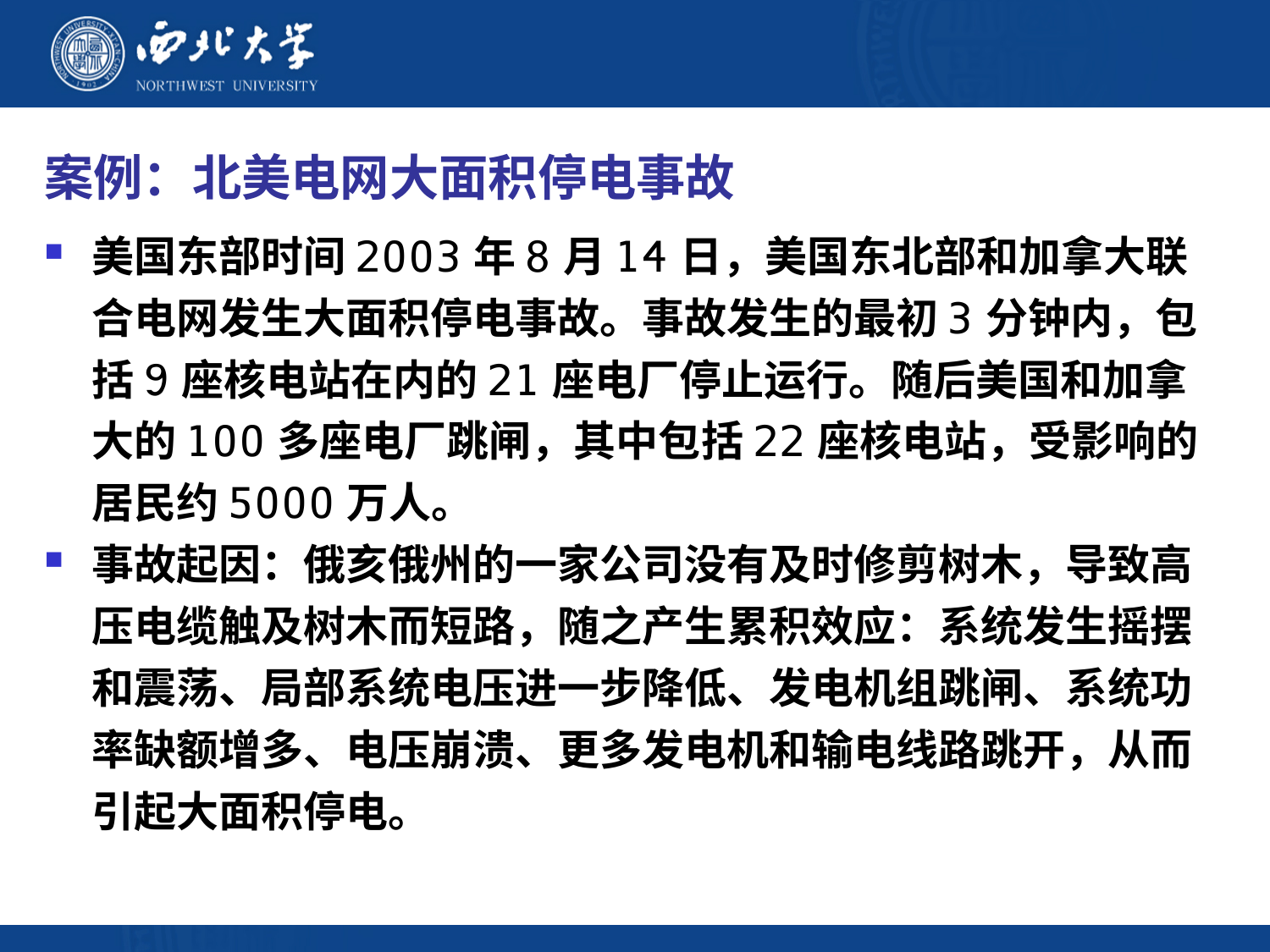

# 案例：北美电网大面积停电事故
美国东部时间2003年8月14日，美国东北部和加拿大联合电网发生大面积停电事故。事故发生的最初3分钟内，包括9座核电站在内的21座电厂停止运行。随后美国和加拿大的100多座电厂跳闸，其中包括22座核电站，受影响的居民约5000万人。
事故起因：俄亥俄州的一家公司没有及时修剪树木，导致高压电缆触及树木而短路，随之产生累积效应：系统发生摇摆和震荡、局部系统电压进一步降低、发电机组跳闸、系统功率缺额增多、电压崩溃、更多发电机和输电线路跳开，从而引起大面积停电。